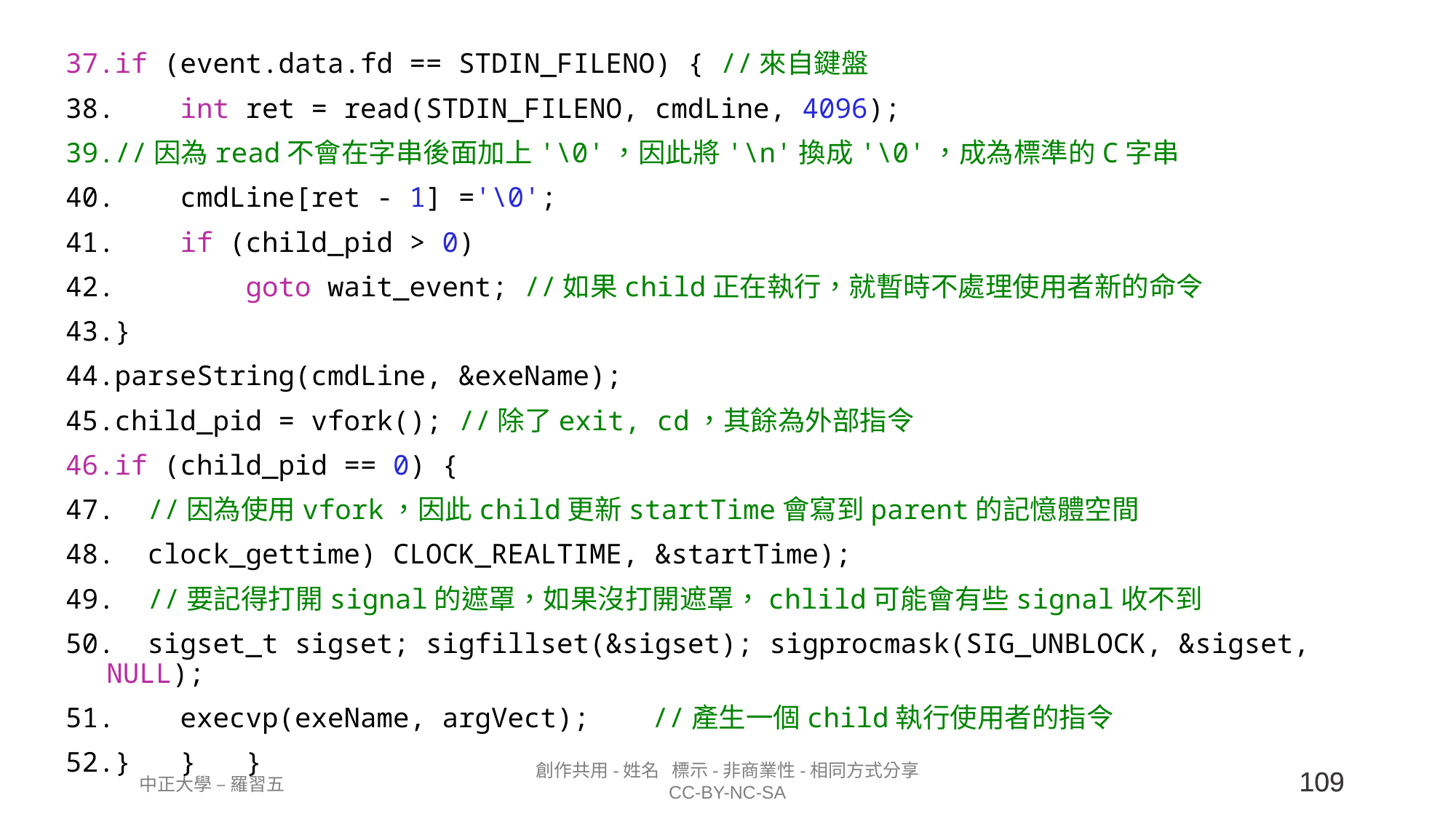

if (event.data.fd == STDIN_FILENO) { //來自鍵盤
    int ret = read(STDIN_FILENO, cmdLine, 4096);
//因為read不會在字串後面加上'\0'，因此將'\n'換成'\0'，成為標準的C字串
    cmdLine[ret - 1] ='\0';
    if (child_pid > 0)
        goto wait_event; //如果child正在執行，就暫時不處理使用者新的命令
}
parseString(cmdLine, &exeName);
child_pid = vfork(); //除了exit, cd，其餘為外部指令
if (child_pid == 0) {
  //因為使用vfork，因此child更新startTime會寫到parent的記憶體空間
  clock_gettime) CLOCK_REALTIME, &startTime);
  //要記得打開signal的遮罩，如果沒打開遮罩，chlild可能會有些signal收不到
  sigset_t sigset; sigfillset(&sigset); sigprocmask(SIG_UNBLOCK, &sigset, NULL);
    execvp(exeName, argVect); 	//產生一個child執行使用者的指令
}   }   }